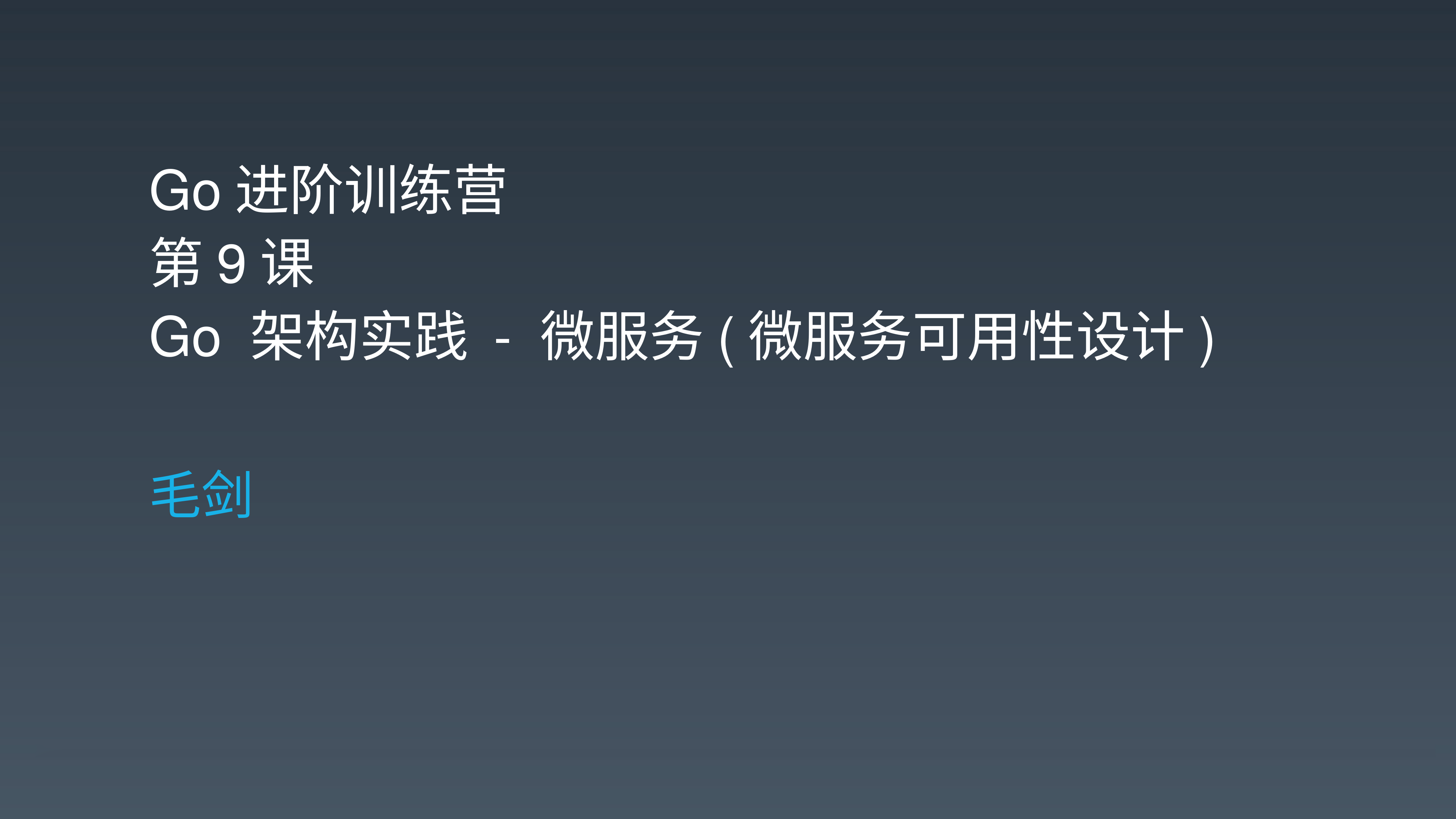

Go进阶训练营
第9课
Go 架构实践 - 微服务(微服务可用性设计)
毛剑